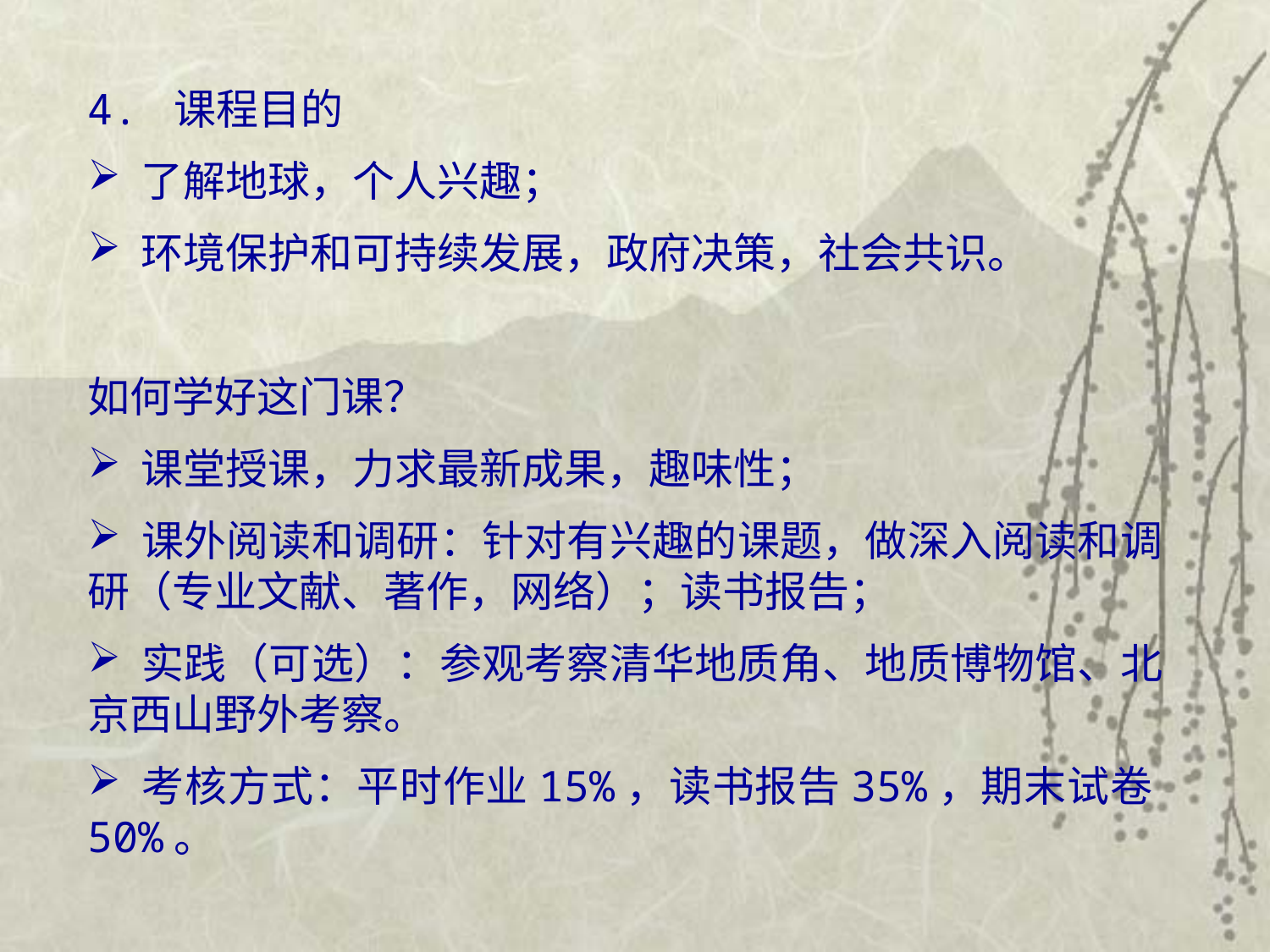

4. 课程目的
 了解地球，个人兴趣；
 环境保护和可持续发展，政府决策，社会共识。

如何学好这门课？
 课堂授课，力求最新成果，趣味性；
 课外阅读和调研：针对有兴趣的课题，做深入阅读和调研（专业文献、著作，网络）；读书报告；
 实践（可选）：参观考察清华地质角、地质博物馆、北京西山野外考察。
 考核方式：平时作业15%，读书报告35%，期末试卷50%。